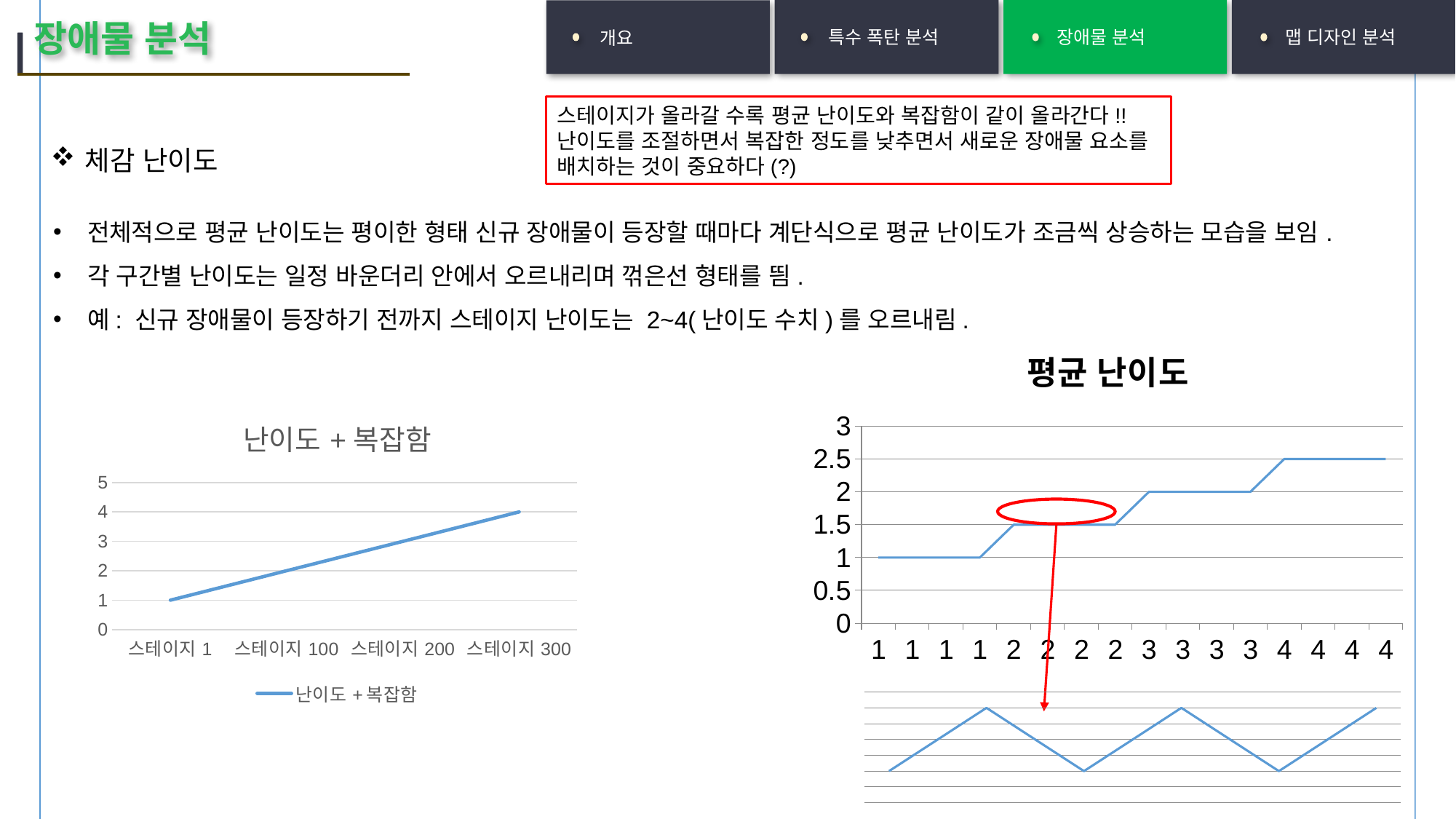

특수 폭탄 분석
장애물 분석
맵 디자인 분석
개요
장애물 분석

스테이지가 올라갈 수록 평균 난이도와 복잡함이 같이 올라간다!!
난이도를 조절하면서 복잡한 정도를 낮추면서 새로운 장애물 요소를 배치하는 것이 중요하다(?)
체감 난이도
전체적으로 평균 난이도는 평이한 형태 신규 장애물이 등장할 때마다 계단식으로 평균 난이도가 조금씩 상승하는 모습을 보임.
각 구간별 난이도는 일정 바운더리 안에서 오르내리며 꺾은선 형태를 띔.
예: 신규 장애물이 등장하기 전까지 스테이지 난이도는 2~4(난이도 수치)를 오르내림.

### Chart: 평균 난이도

| Category | 체감 난이도 |
|---|---|
| 1 | 1.0 |
| 1 | 1.0 |
| 1 | 1.0 |
| 1 | 1.0 |
| 2 | 1.5 |
| 2 | 1.5 |
| 2 | 1.5 |
| 2 | 1.5 |
| 3 | 2.0 |
| 3 | 2.0 |
| 3 | 2.0 |
| 3 | 2.0 |
| 4 | 2.5 |
| 4 | 2.5 |
| 4 | 2.5 |
| 4 | 2.5 |

### Chart:

| Category | 난이도+복잡함 |
|---|---|
| 스테이지1 | 1.0 |
| 스테이지100 | 2.0 |
| 스테이지200 | 3.0 |
| 스테이지300 | 4.0 |

### Chart

| Category | 계열 1 |
|---|---|
| 항목 1 | 1.0 |
| 항목 2 | 2.0 |
| 항목 3 | 3.0 |
| 항목 4 | 2.0 |